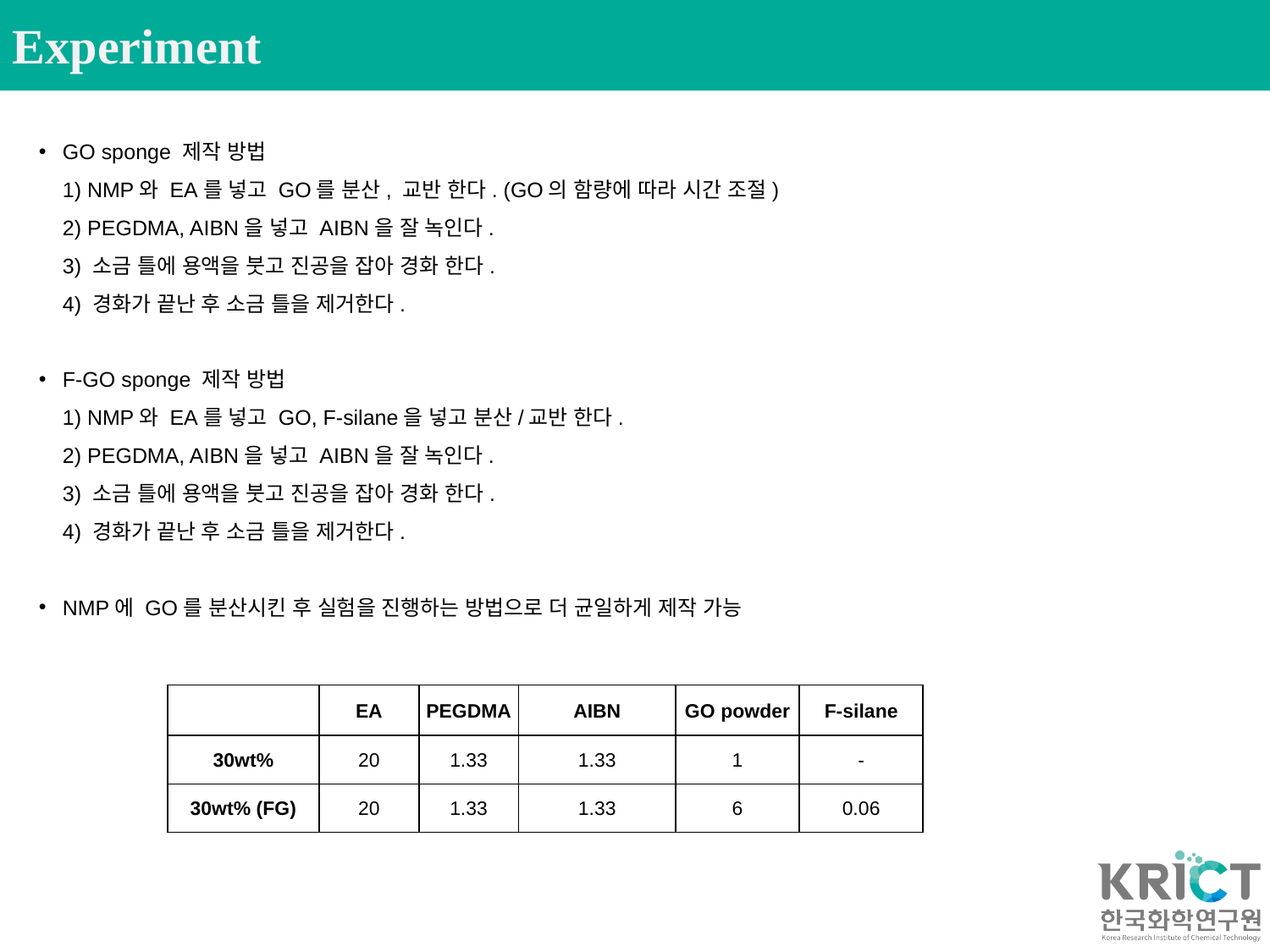

Experiment
GO sponge 제작 방법
1) NMP와 EA를 넣고 GO를 분산, 교반 한다. (GO의 함량에 따라 시간 조절)
2) PEGDMA, AIBN을 넣고 AIBN을 잘 녹인다.
3) 소금 틀에 용액을 붓고 진공을 잡아 경화 한다.
4) 경화가 끝난 후 소금 틀을 제거한다.

F-GO sponge 제작 방법
1) NMP와 EA를 넣고 GO, F-silane을 넣고 분산/교반 한다.
2) PEGDMA, AIBN을 넣고 AIBN을 잘 녹인다.
3) 소금 틀에 용액을 붓고 진공을 잡아 경화 한다.
4) 경화가 끝난 후 소금 틀을 제거한다.

NMP에 GO를 분산시킨 후 실험을 진행하는 방법으로 더 균일하게 제작 가능

|  | EA | PEGDMA | AIBN | GO powder | F-silane |
| --- | --- | --- | --- | --- | --- |
| 30wt% | 20 | 1.33 | 1.33 | 1 | - |
| 30wt% (FG) | 20 | 1.33 | 1.33 | 6 | 0.06 |